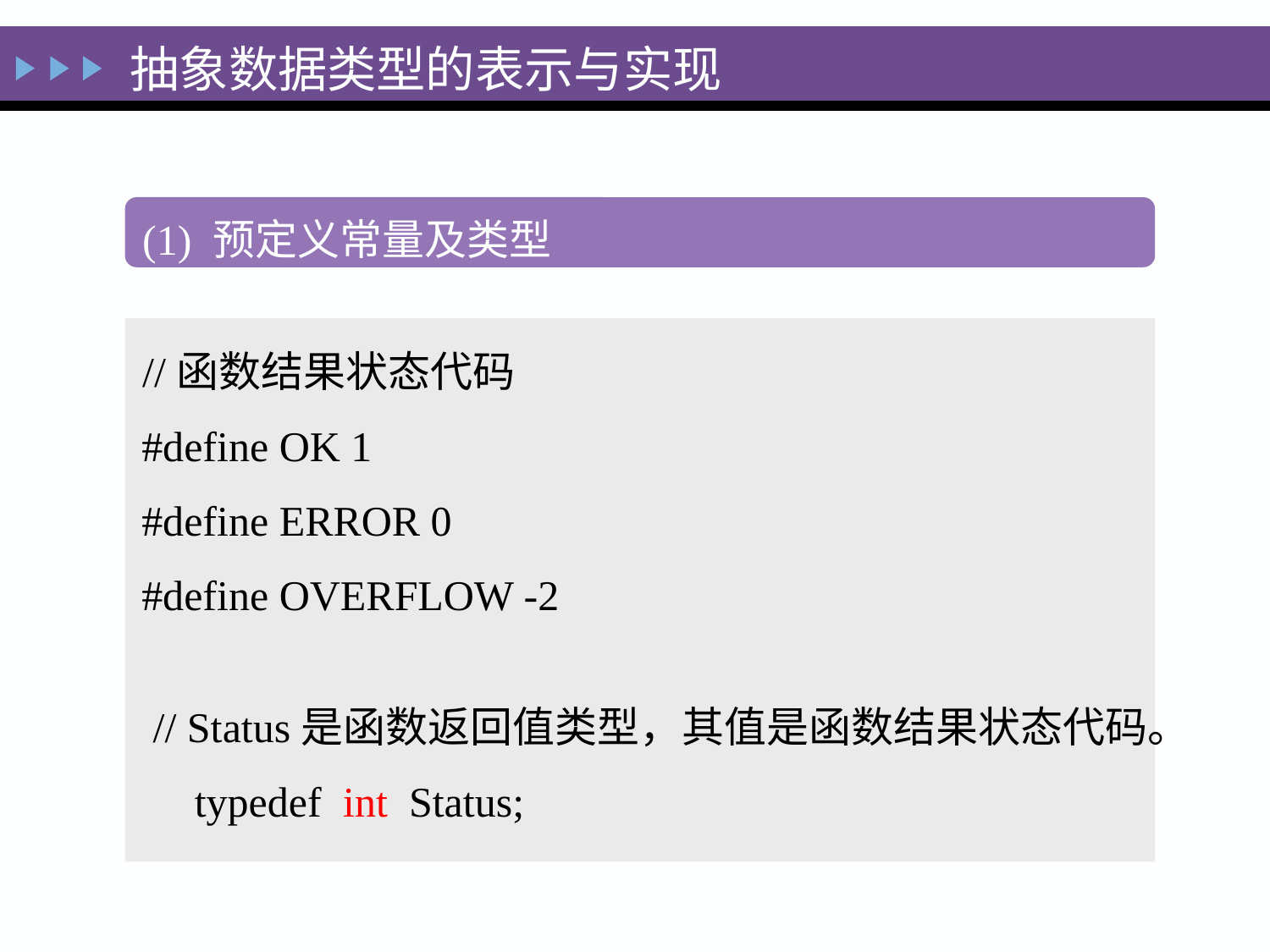

# 抽象数据类型的表示与实现
(1) 预定义常量及类型

//函数结果状态代码
 #define OK 1
 #define ERROR 0
 #define OVERFLOW -2

 // Status是函数返回值类型，其值是函数结果状态代码。
      typedef  int  Status;